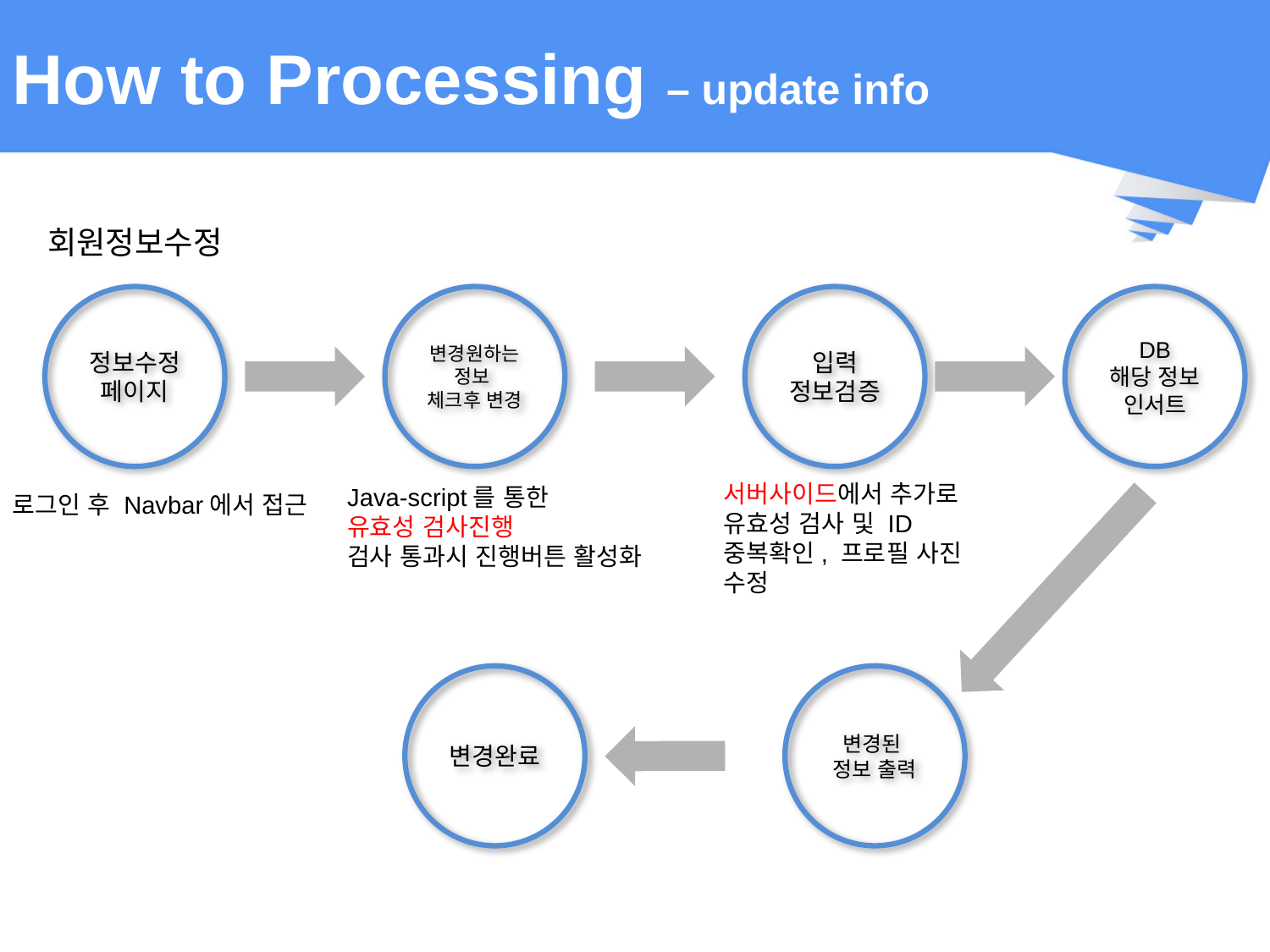

# How to Processing – update info
회원정보수정
정보수정
페이지
변경원하는 정보
체크후 변경
입력
정보검증
DB
해당 정보 인서트

서버사이드에서 추가로 유효성 검사 및 ID 중복확인, 프로필 사진 수정
Java-script를 통한
유효성 검사진행
검사 통과시 진행버튼 활성화
로그인 후 Navbar에서 접근

변경완료
변경된
정보 출력